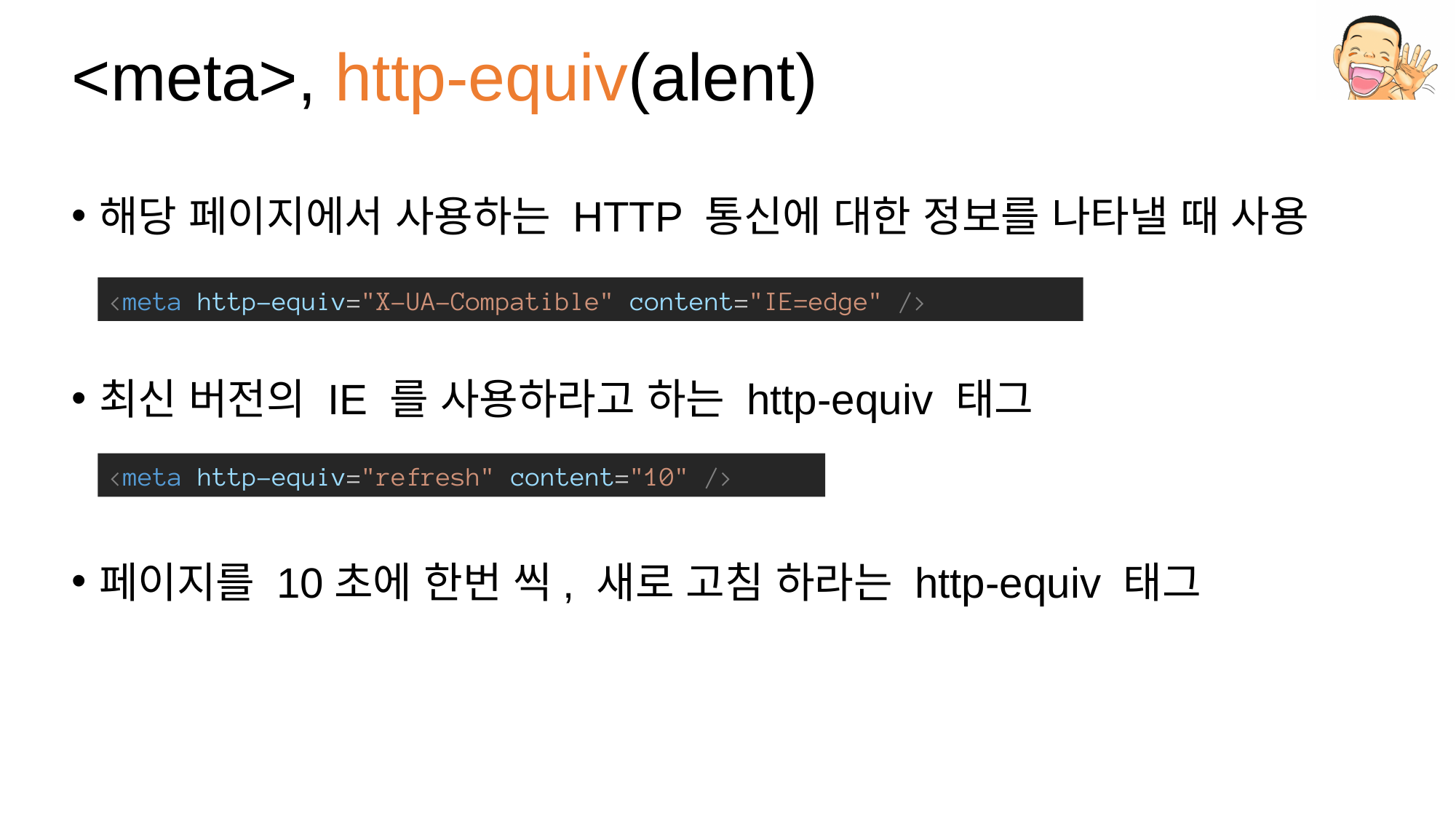

# <meta>, http-equiv(alent)
해당 페이지에서 사용하는 HTTP 통신에 대한 정보를 나타낼 때 사용

최신 버전의 IE 를 사용하라고 하는 http-equiv 태그

페이지를 10초에 한번 씩, 새로 고침 하라는 http-equiv 태그

<meta http-equiv="X-UA-Compatible" content="IE=edge" />
<meta http-equiv="refresh" content="10" />